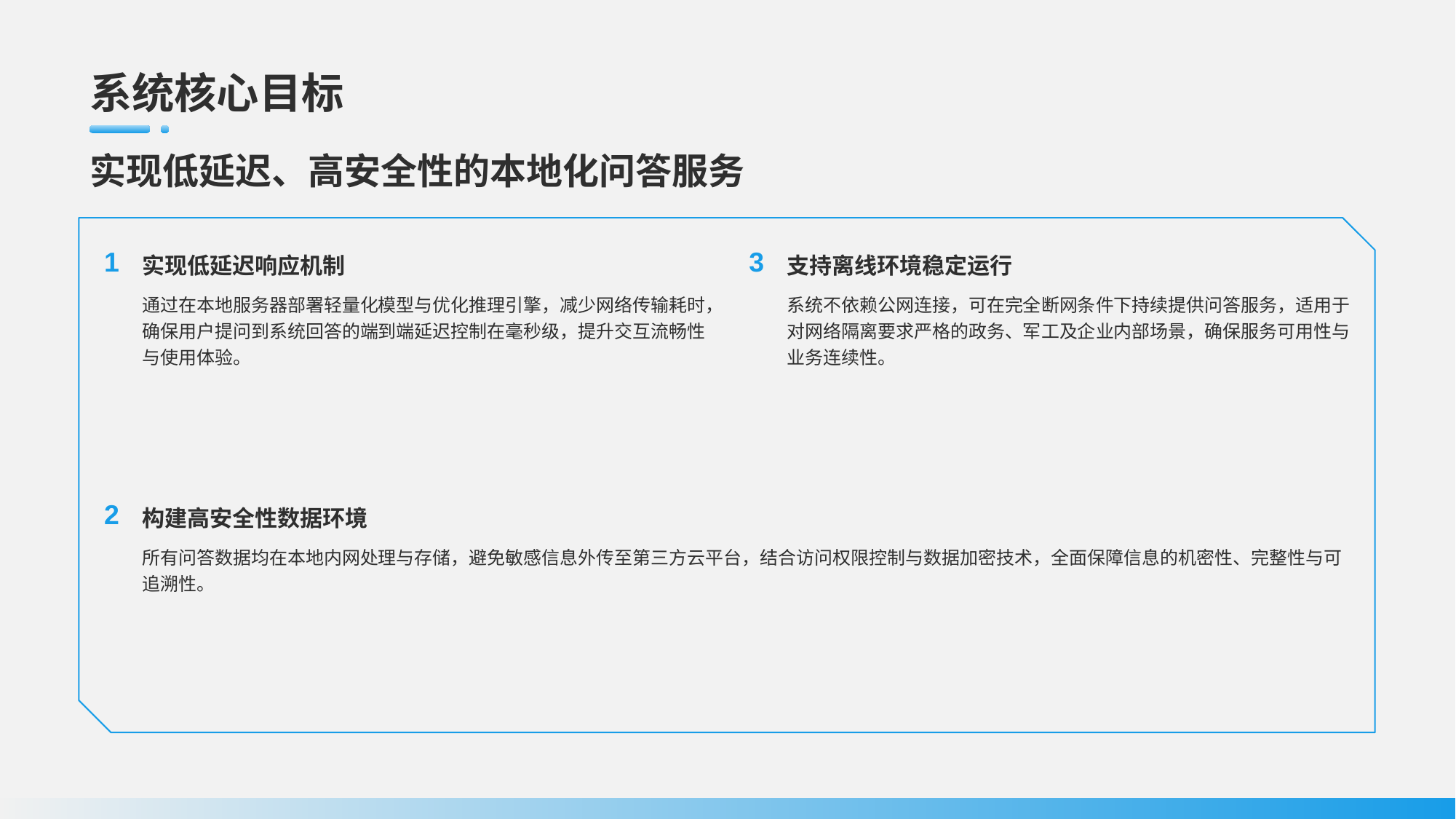

# 系统核心目标
实现低延迟、高安全性的本地化问答服务

1
实现低延迟响应机制
通过在本地服务器部署轻量化模型与优化推理引擎，减少网络传输耗时，确保用户提问到系统回答的端到端延迟控制在毫秒级，提升交互流畅性与使用体验。
3
支持离线环境稳定运行
系统不依赖公网连接，可在完全断网条件下持续提供问答服务，适用于对网络隔离要求严格的政务、军工及企业内部场景，确保服务可用性与业务连续性。
2
构建高安全性数据环境
所有问答数据均在本地内网处理与存储，避免敏感信息外传至第三方云平台，结合访问权限控制与数据加密技术，全面保障信息的机密性、完整性与可追溯性。